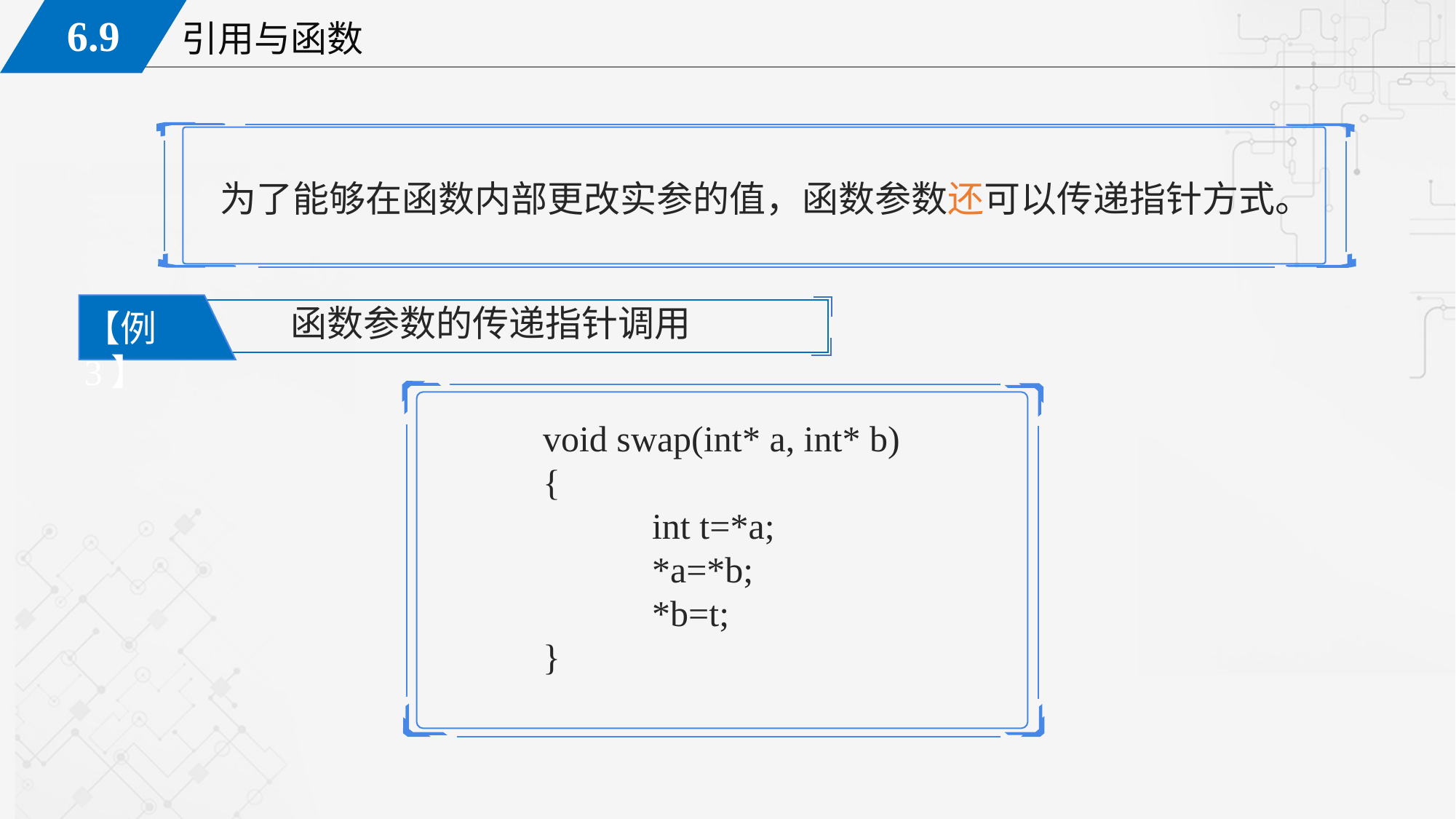

为了能够在函数内部更改实参的值，函数参数还可以传递指针方式。

函数参数的传递指针调用
【例3】

void swap(int* a, int* b)
{
	int t=*a;
	*a=*b;
	*b=t;
}